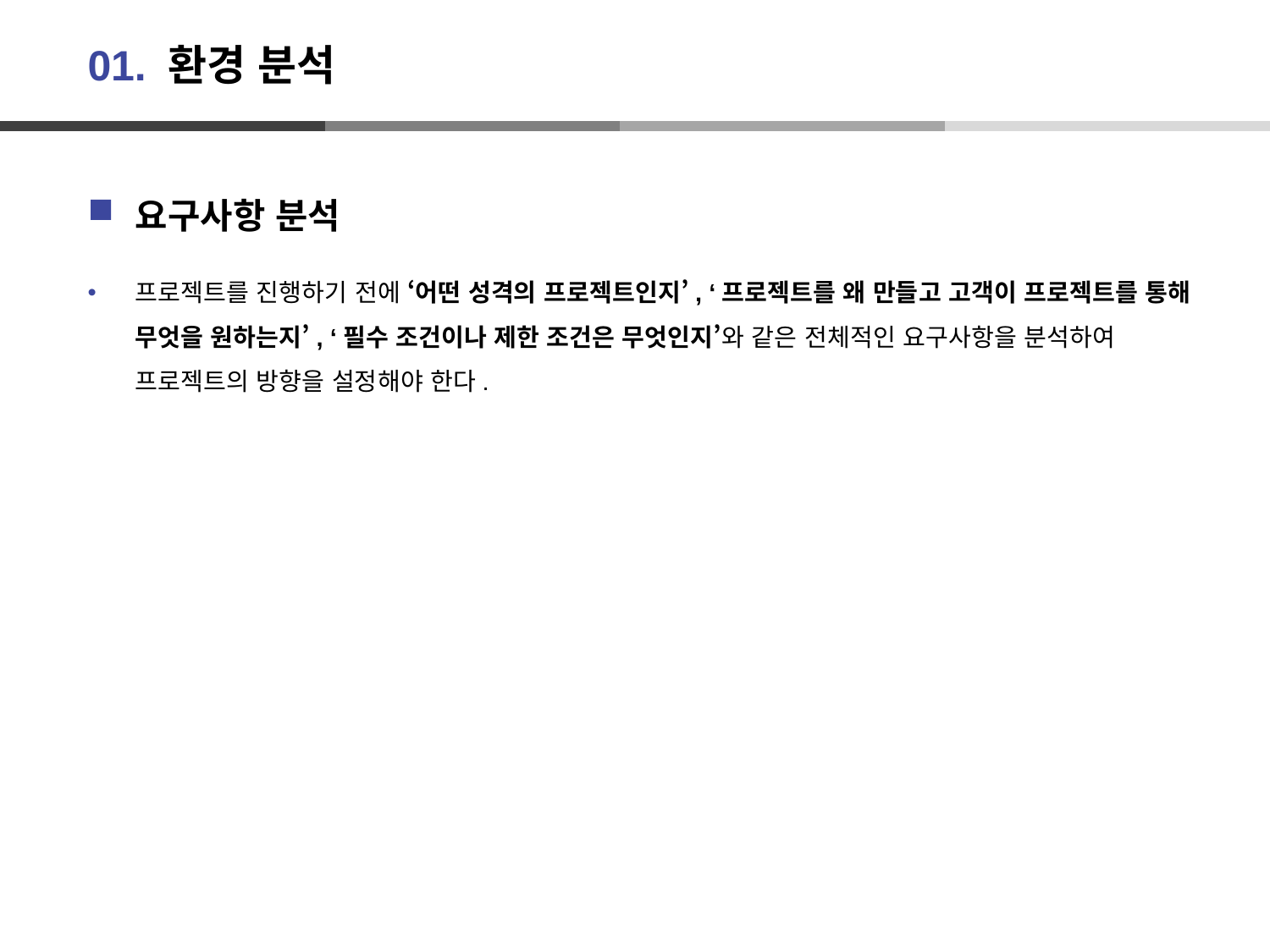

# 01. 환경 분석
요구사항 분석
프로젝트를 진행하기 전에 ‘어떤 성격의 프로젝트인지’, ‘프로젝트를 왜 만들고 고객이 프로젝트를 통해 무엇을 원하는지’, ‘필수 조건이나 제한 조건은 무엇인지’와 같은 전체적인 요구사항을 분석하여 프로젝트의 방향을 설정해야 한다.